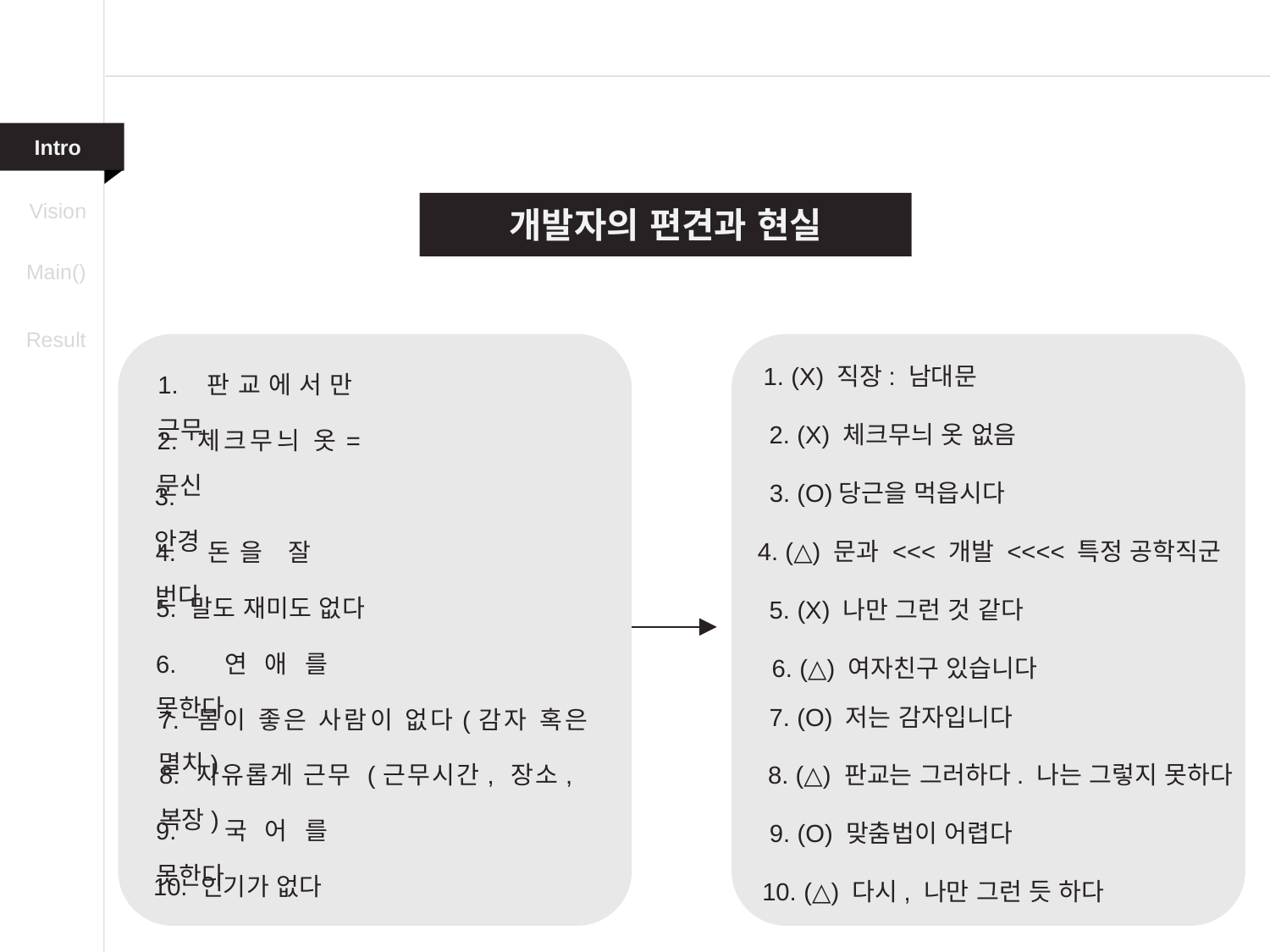

Intro

Vision
Main()
Result

개발자의 편견과 현실

1. (X) 직장: 남대문
1. 판교에서만 근무
2. (X) 체크무늬 옷 없음
2. 체크무늬 옷=문신
3. (O)당근을 먹읍시다
3. 안경
4. (△) 문과 <<< 개발 <<<< 특정 공학직군
4. 돈을 잘 번다
5. 말도 재미도 없다
5. (X) 나만 그런 것 같다
6. 연애를 못한다
6. (△) 여자친구 있습니다
7. 몸이 좋은 사람이 없다(감자 혹은 멸치)
7. (O) 저는 감자입니다
8. (△) 판교는 그러하다. 나는 그렇지 못하다
8. 자유롭게 근무 (근무시간, 장소, 복장)
9. 국어를 못한다
9. (O) 맞춤법이 어렵다
10. 인기가 없다
10. (△) 다시, 나만 그런 듯 하다